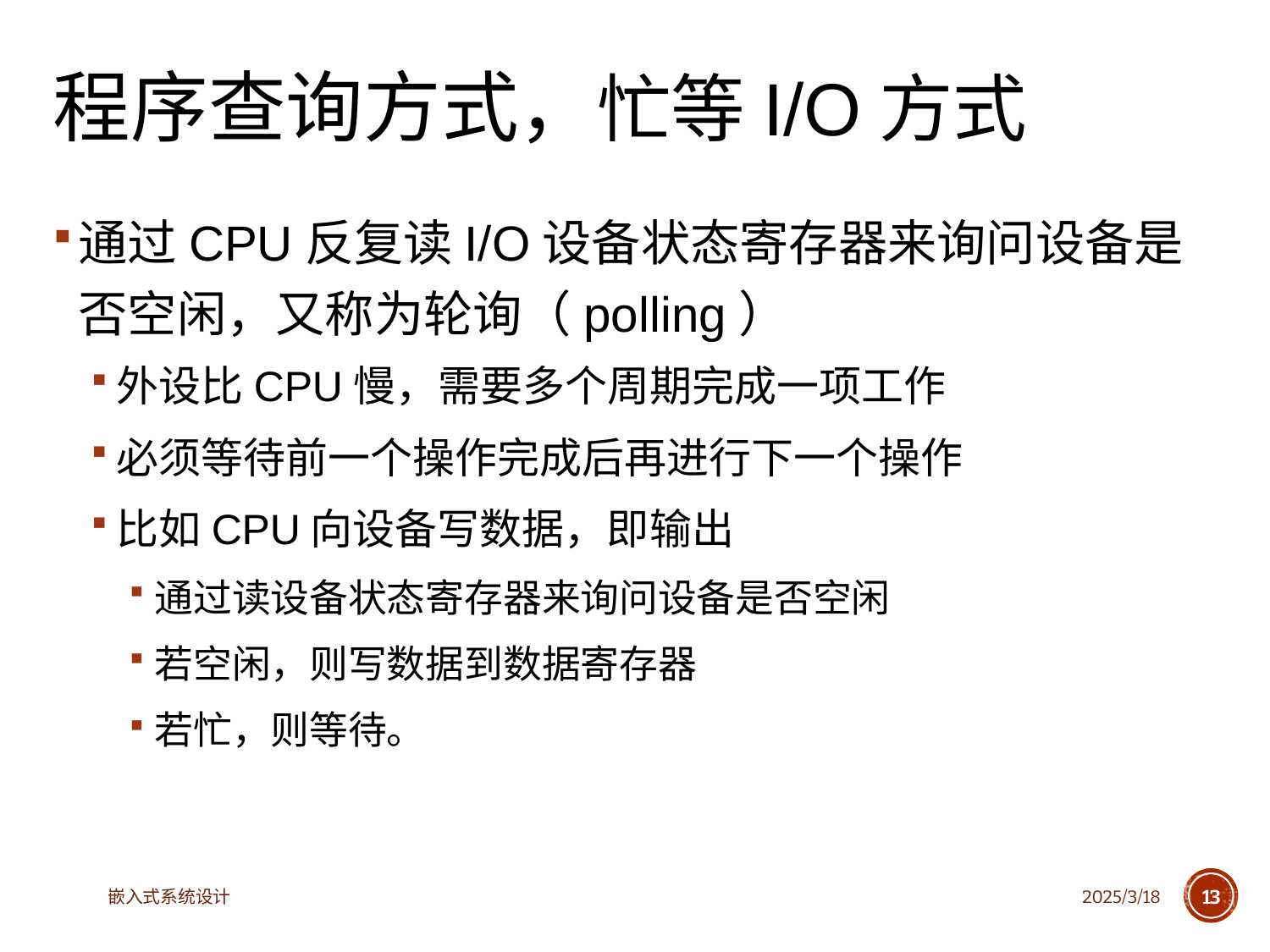

# 程序查询方式，忙等I/O方式
通过CPU反复读I/O设备状态寄存器来询问设备是否空闲，又称为轮询（polling）
外设比CPU慢，需要多个周期完成一项工作
必须等待前一个操作完成后再进行下一个操作
比如CPU向设备写数据，即输出
通过读设备状态寄存器来询问设备是否空闲
若空闲，则写数据到数据寄存器
若忙，则等待。

嵌入式系统设计
2025/3/18
13